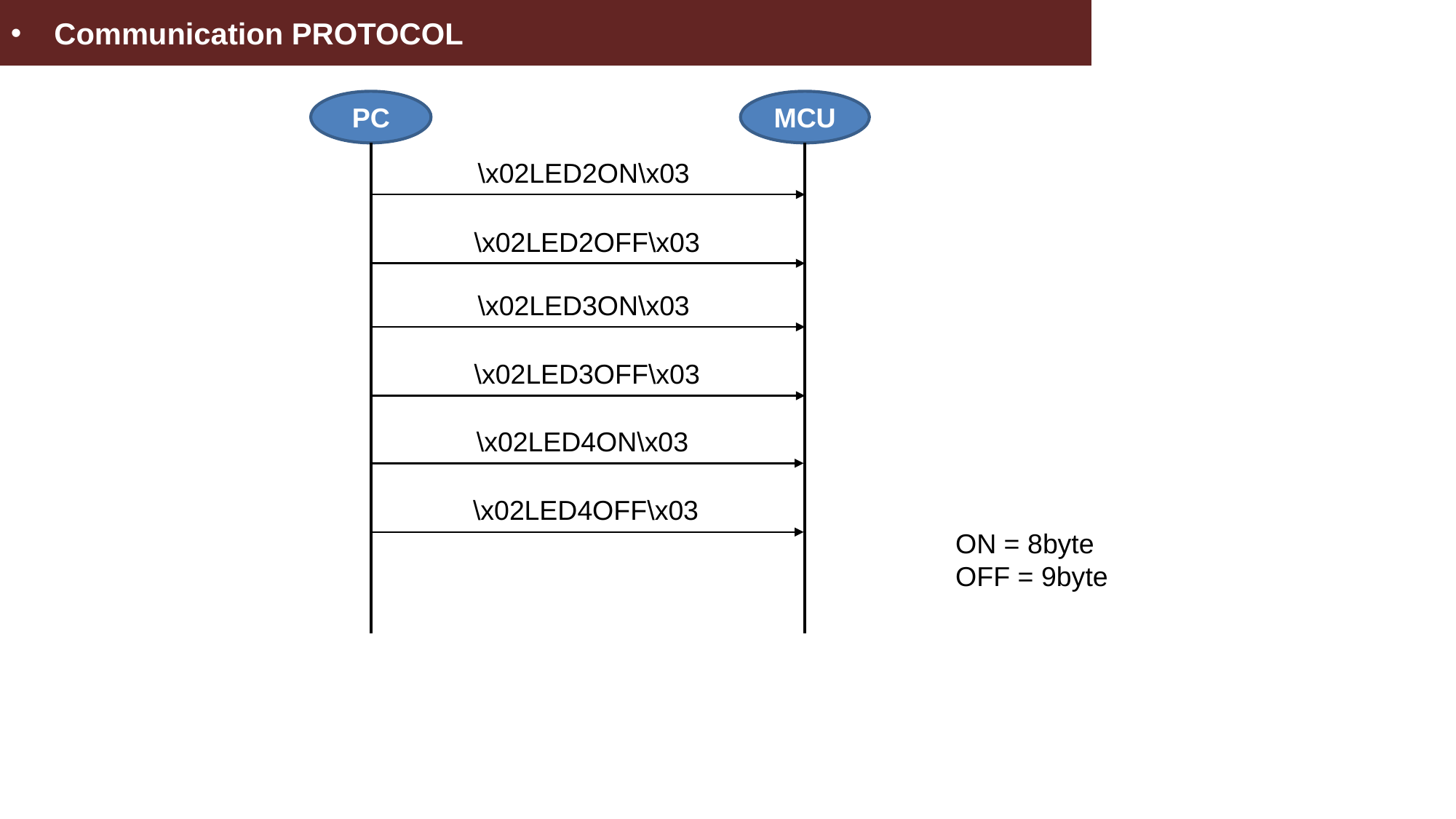

Communication PROTOCOL
USART 통신  : Quiz – Python Code (uart-1.py)
PC
MCU
\x02LED2ON\x03
\x02LED2OFF\x03
\x02LED3ON\x03
\x02LED3OFF\x03
\x02LED4ON\x03
\x02LED4OFF\x03
ON = 8byte
OFF = 9byte